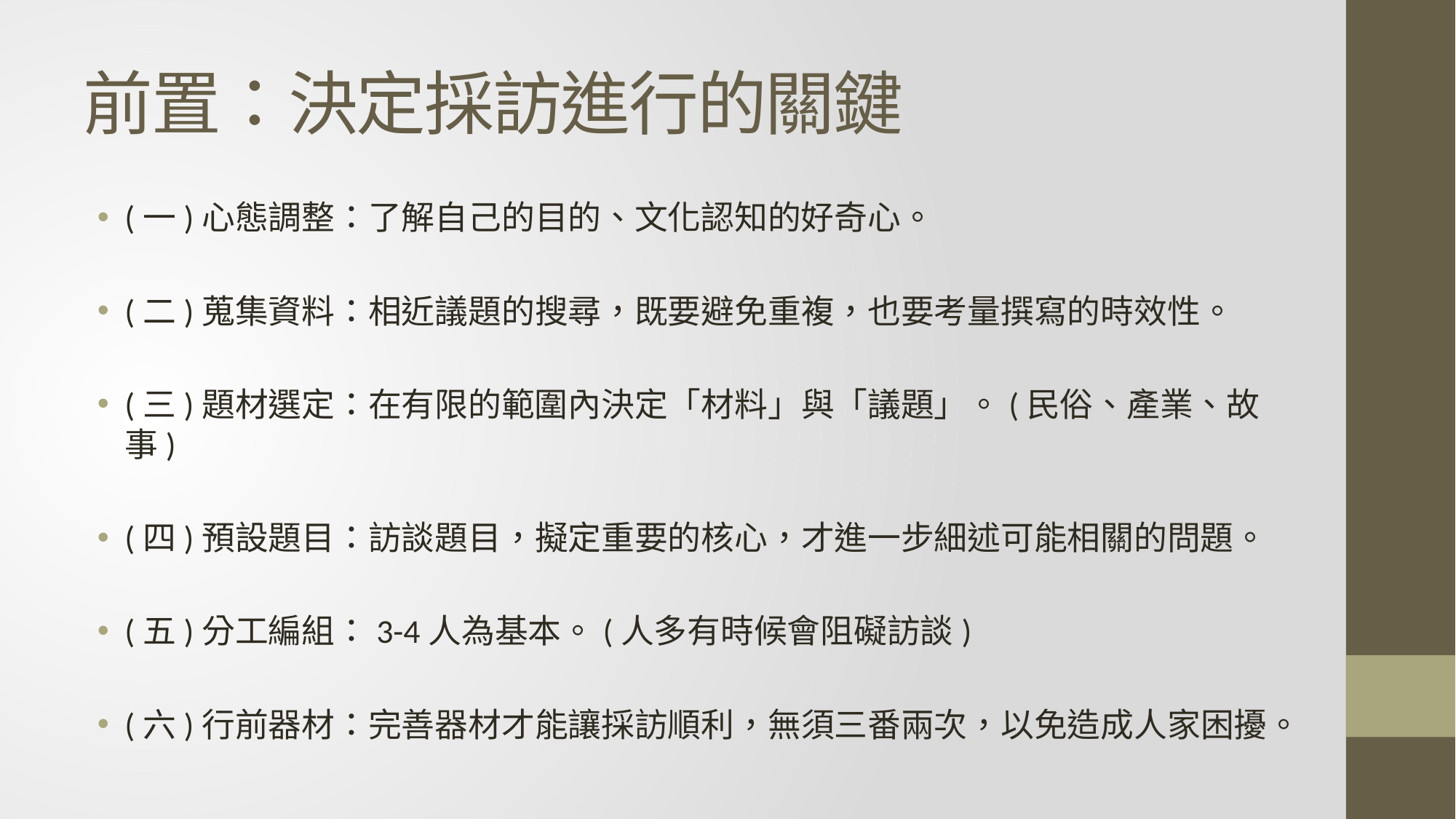

# 前置：決定採訪進行的關鍵
(一)心態調整：了解自己的目的、文化認知的好奇心。

(二)蒐集資料：相近議題的搜尋，既要避免重複，也要考量撰寫的時效性。

(三)題材選定：在有限的範圍內決定「材料」與「議題」。(民俗、產業、故事)

(四)預設題目：訪談題目，擬定重要的核心，才進一步細述可能相關的問題。

(五)分工編組：3-4人為基本。(人多有時候會阻礙訪談)

(六)行前器材：完善器材才能讓採訪順利，無須三番兩次，以免造成人家困擾。